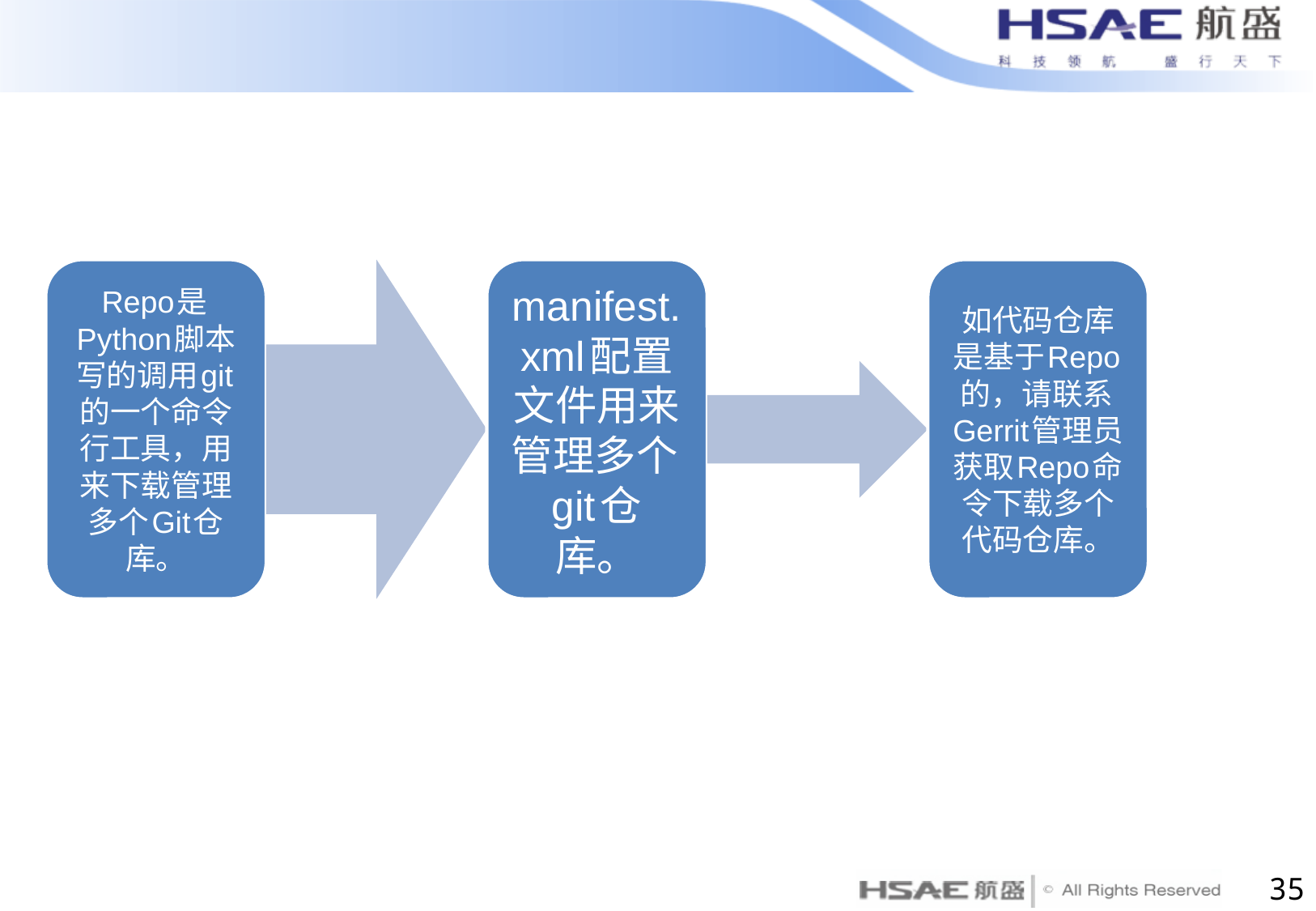

Repo是Python脚本写的调用git的一个命令行工具，用来下载管理多个Git仓库。
manifest.xml配置文件用来管理多个git仓库。
如代码仓库是基于Repo的，请联系Gerrit管理员获取Repo命令下载多个代码仓库。